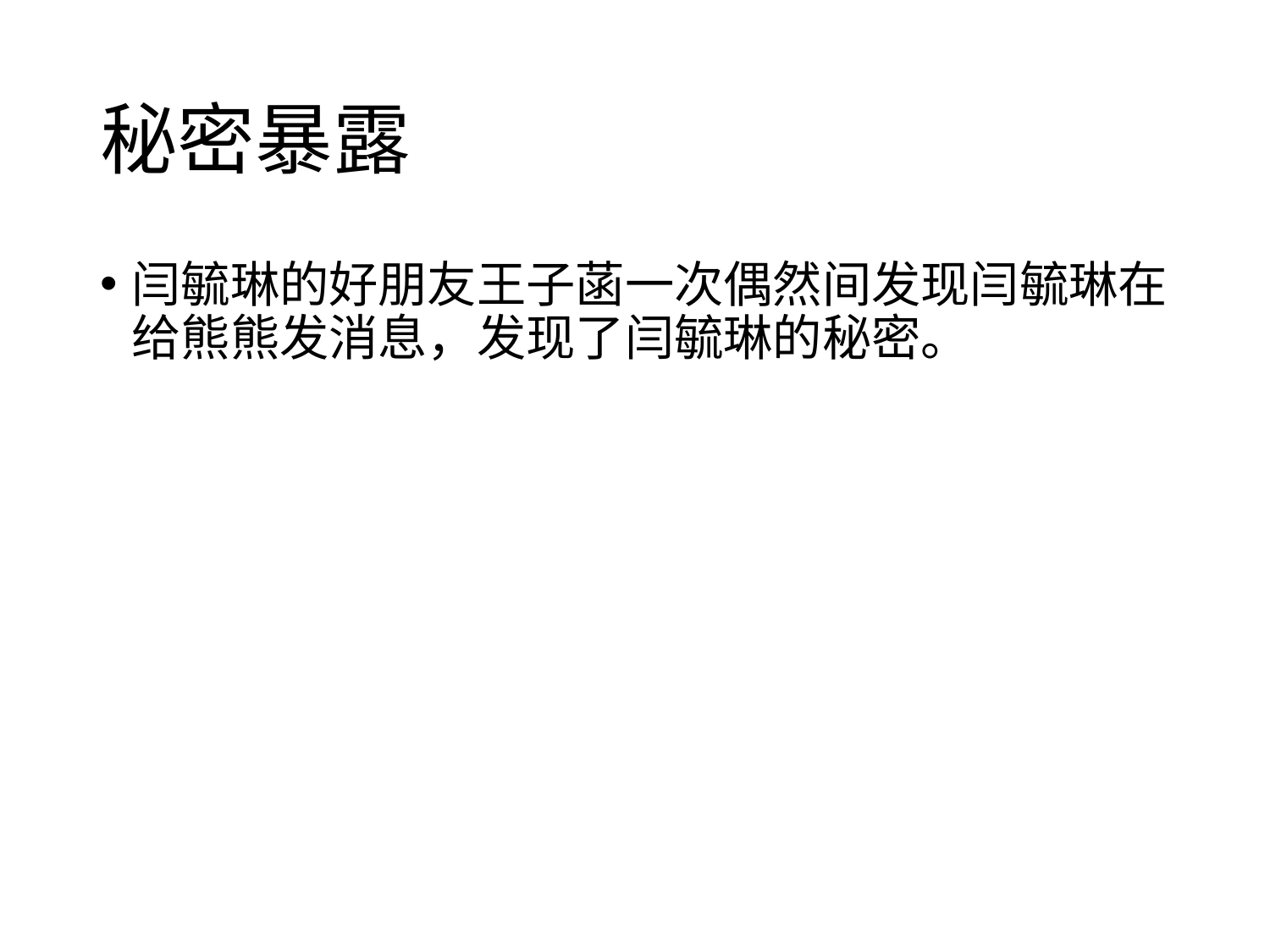

# 秘密暴露
闫毓琳的好朋友王子菡一次偶然间发现闫毓琳在给熊熊发消息，发现了闫毓琳的秘密。